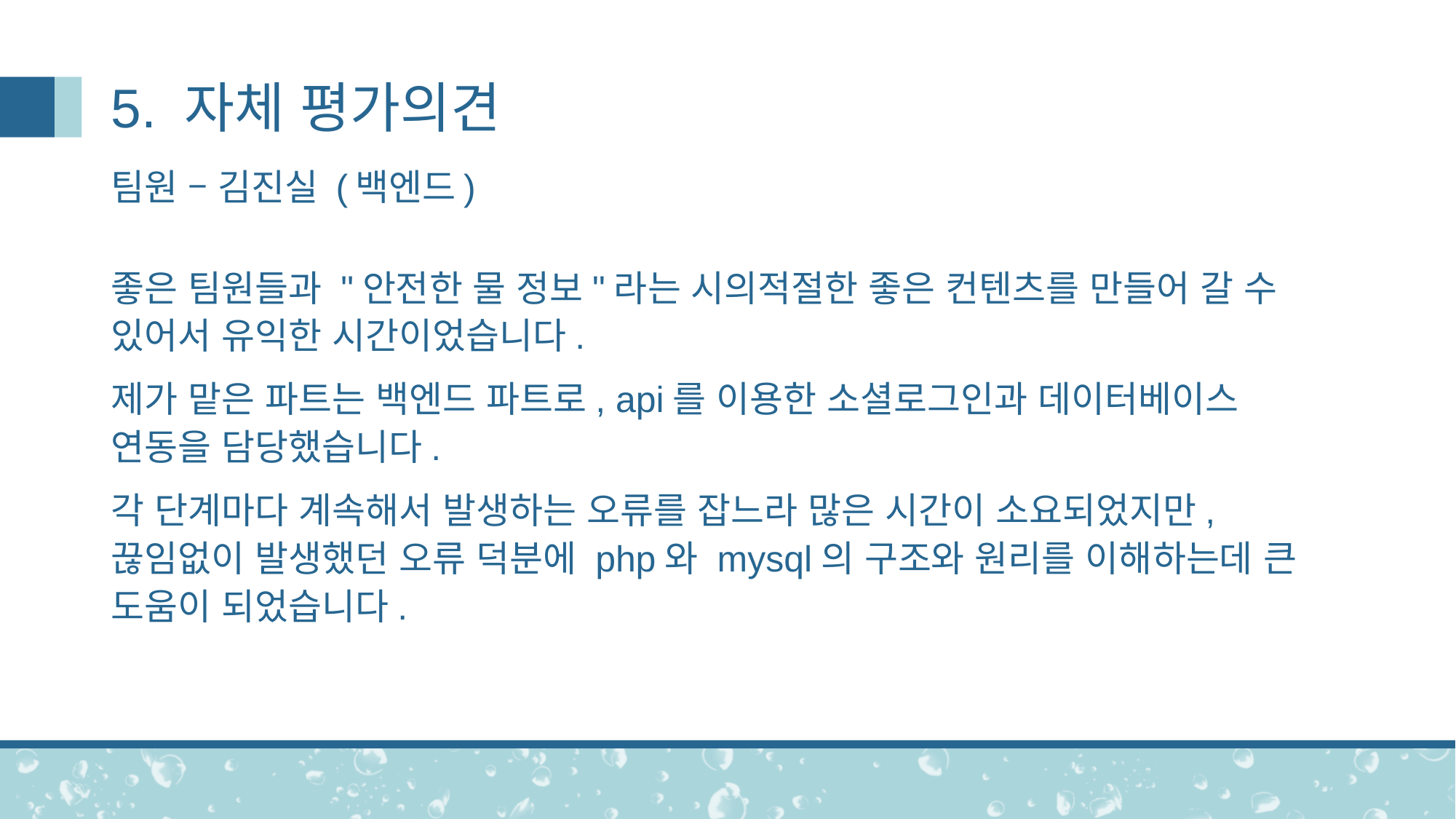

# 5. 자체 평가의견
팀원 – 김진실 (백엔드)
좋은 팀원들과 "안전한 물 정보"라는 시의적절한 좋은 컨텐츠를 만들어 갈 수 있어서 유익한 시간이었습니다.
제가 맡은 파트는 백엔드 파트로, api를 이용한 소셜로그인과 데이터베이스 연동을 담당했습니다.
각 단계마다 계속해서 발생하는 오류를 잡느라 많은 시간이 소요되었지만, 끊임없이 발생했던 오류 덕분에 php와 mysql의 구조와 원리를 이해하는데 큰 도움이 되었습니다.